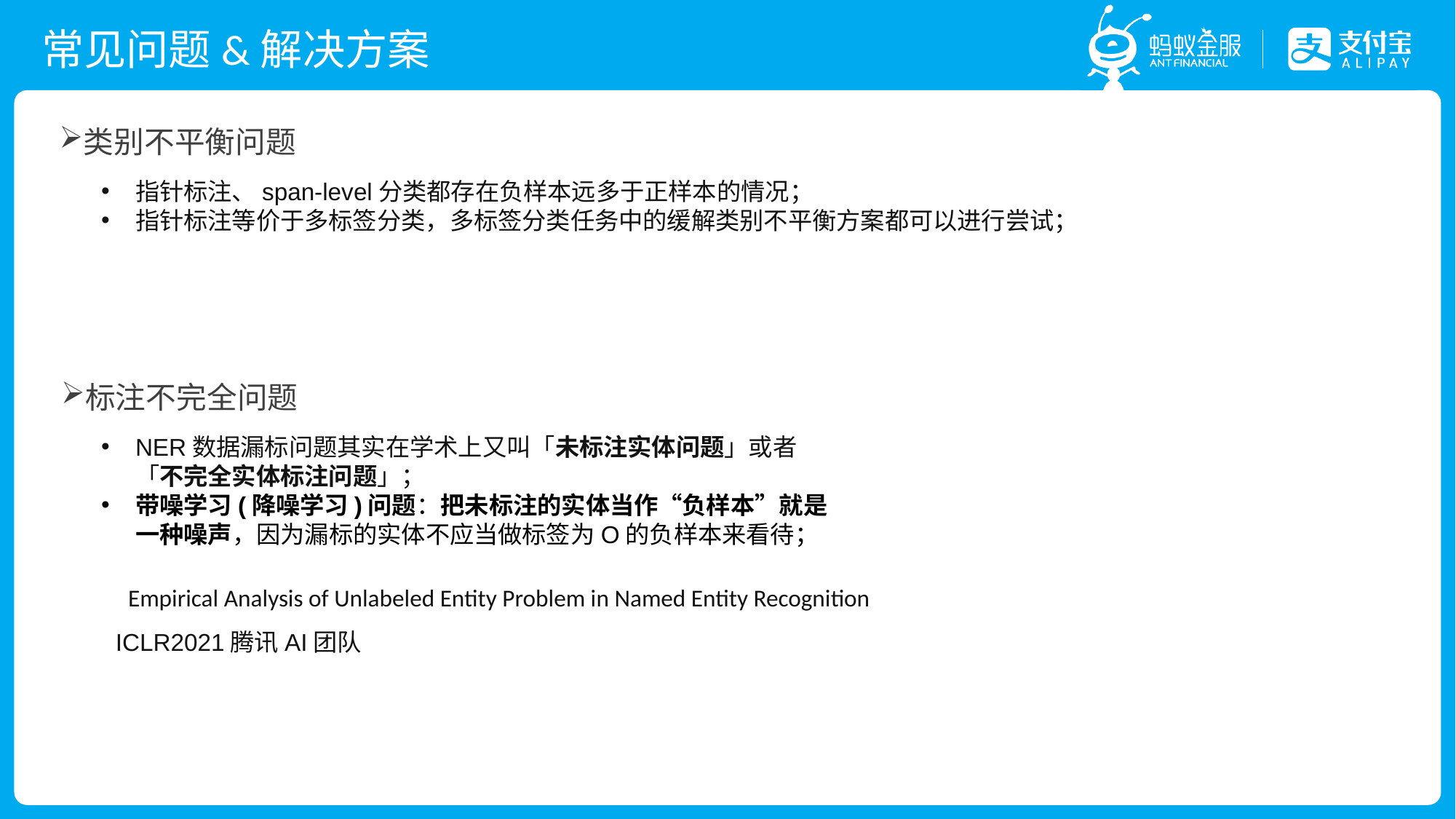

# 常见问题&解决方案
类别不平衡问题
指针标注、span-level分类都存在负样本远多于正样本的情况；
指针标注等价于多标签分类，多标签分类任务中的缓解类别不平衡方案都可以进行尝试；
标注不完全问题
NER数据漏标问题其实在学术上又叫「未标注实体问题」或者「不完全实体标注问题」；
带噪学习(降噪学习)问题：把未标注的实体当作“负样本”就是一种噪声，因为漏标的实体不应当做标签为O的负样本来看待；

Empirical Analysis of Unlabeled Entity Problem in Named Entity Recognition
ICLR2021腾讯AI团队